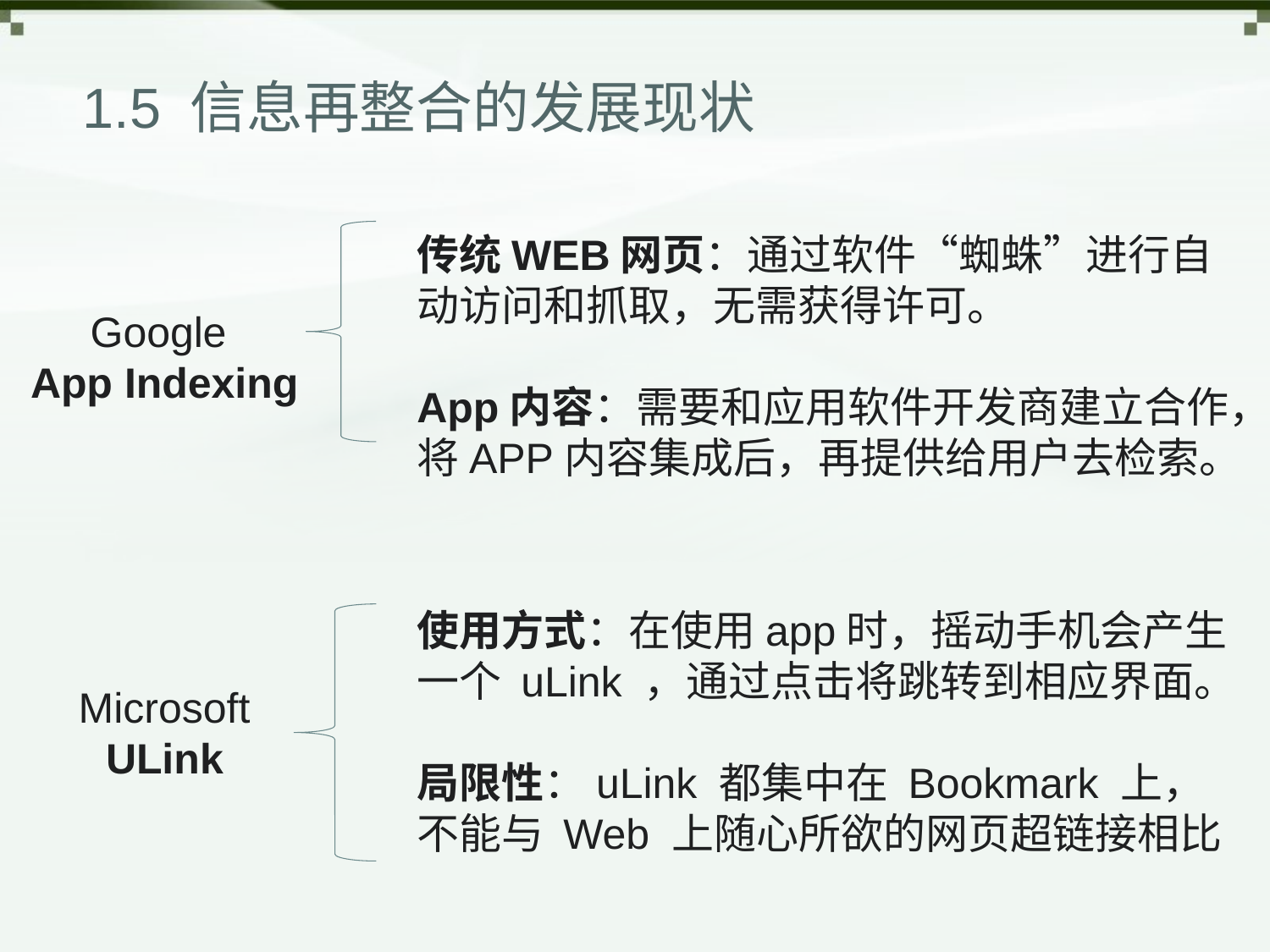

# 1.5 信息再整合的发展现状

传统WEB网页：通过软件“蜘蛛”进行自动访问和抓取，无需获得许可。

App内容：需要和应用软件开发商建立合作，将APP内容集成后，再提供给用户去检索。
Google
App Indexing
使用方式：在使用app时，摇动手机会产生一个 uLink ，通过点击将跳转到相应界面。

局限性：uLink 都集中在 Bookmark 上，不能与 Web 上随心所欲的网页超链接相比

Microsoft
ULink